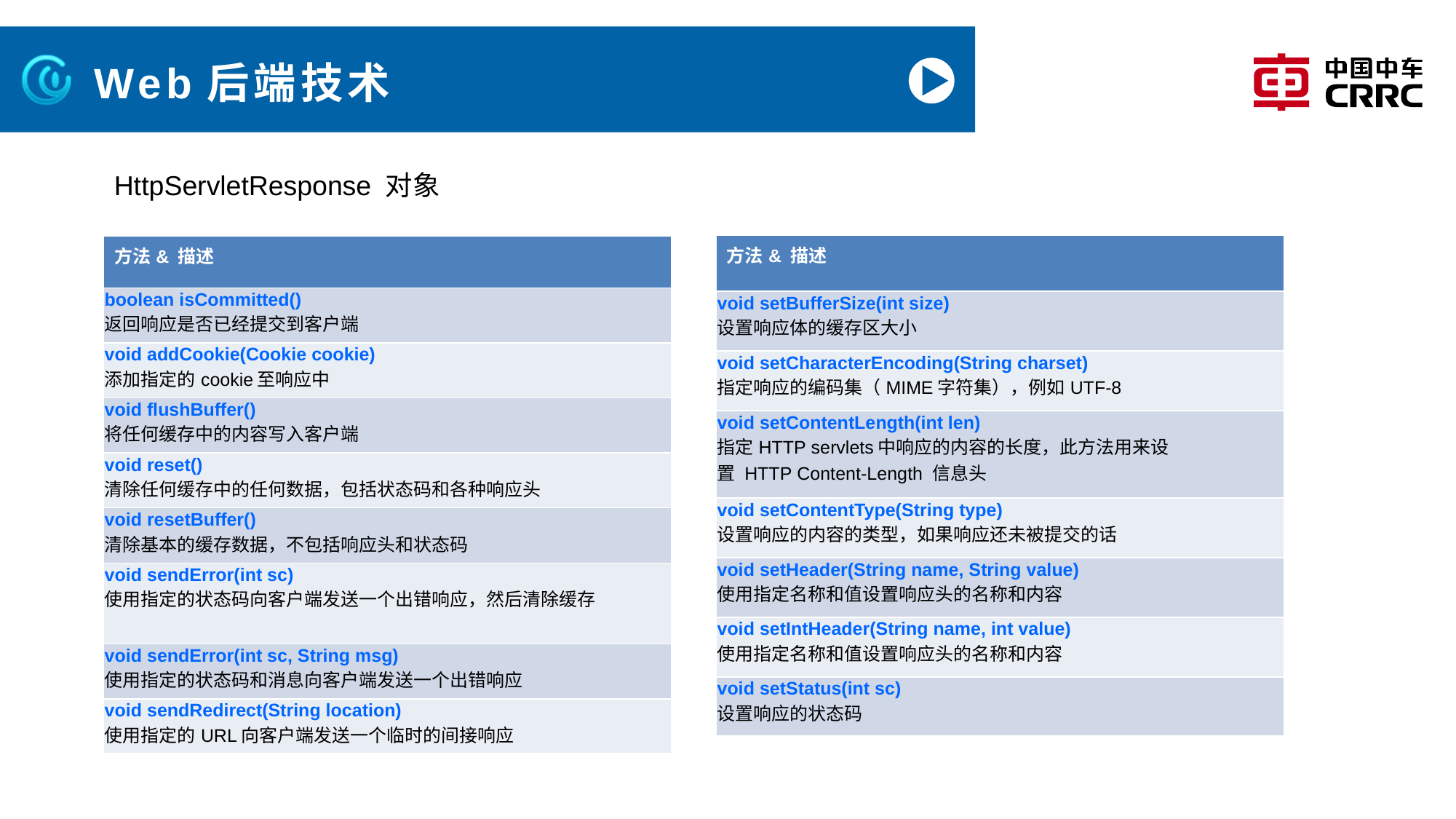

# Web后端技术

HttpServletResponse 对象

| 方法& 描述 |
| --- |
| void setBufferSize(int size) 设置响应体的缓存区大小 |
| void setCharacterEncoding(String charset) 指定响应的编码集（MIME字符集），例如UTF-8 |
| void setContentLength(int len) 指定HTTP servlets中响应的内容的长度，此方法用来设置 HTTP Content-Length 信息头 |
| void setContentType(String type) 设置响应的内容的类型，如果响应还未被提交的话 |
| void setHeader(String name, String value) 使用指定名称和值设置响应头的名称和内容 |
| void setIntHeader(String name, int value) 使用指定名称和值设置响应头的名称和内容 |
| void setStatus(int sc) 设置响应的状态码 |
| 方法& 描述 |
| --- |
| boolean isCommitted() 返回响应是否已经提交到客户端 |
| void addCookie(Cookie cookie) 添加指定的cookie至响应中 |
| void flushBuffer() 将任何缓存中的内容写入客户端 |
| void reset() 清除任何缓存中的任何数据，包括状态码和各种响应头 |
| void resetBuffer() 清除基本的缓存数据，不包括响应头和状态码 |
| void sendError(int sc) 使用指定的状态码向客户端发送一个出错响应，然后清除缓存 |
| void sendError(int sc, String msg) 使用指定的状态码和消息向客户端发送一个出错响应 |
| void sendRedirect(String location) 使用指定的URL向客户端发送一个临时的间接响应 |
51